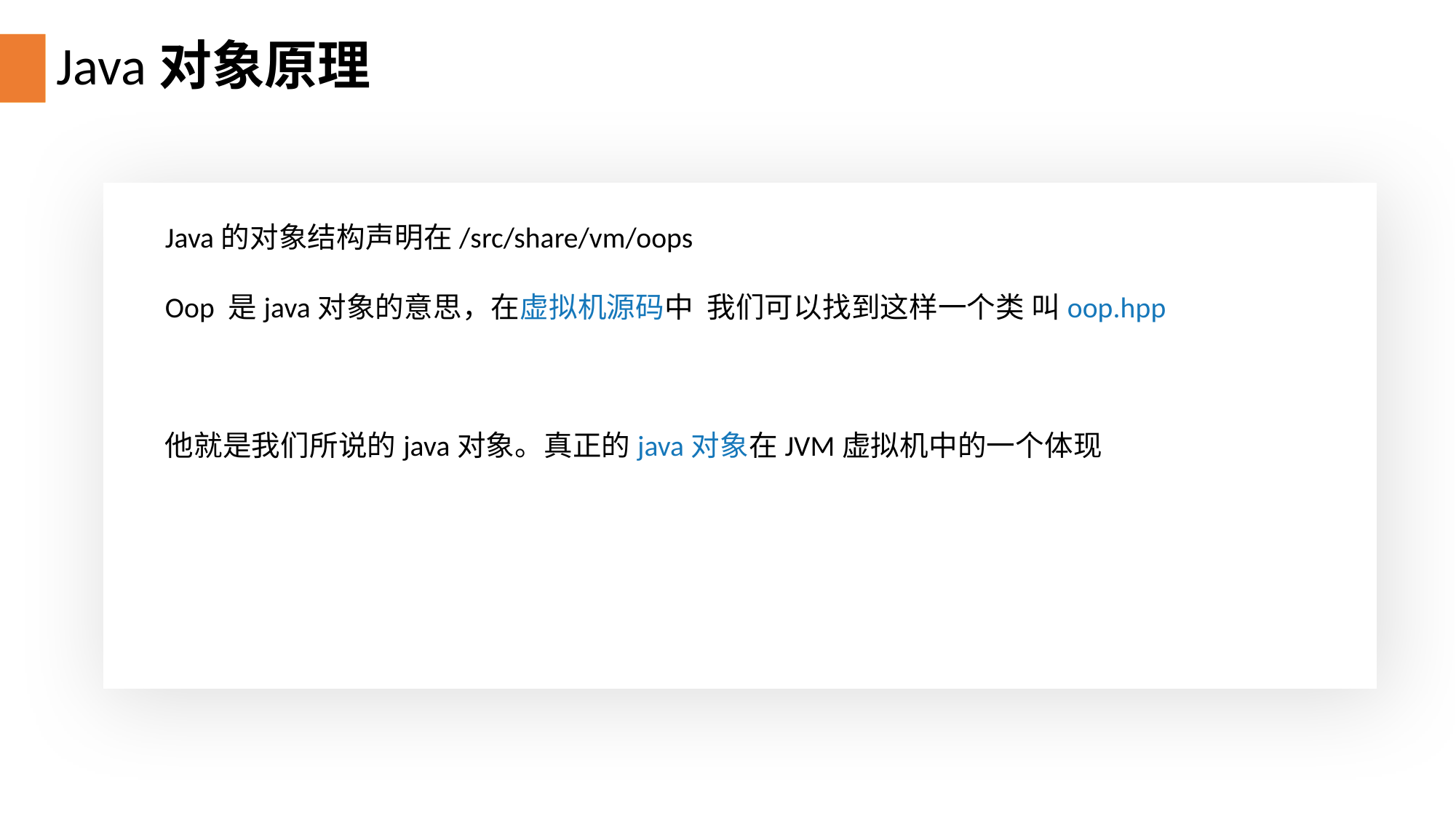

# Java对象原理

Java的对象结构声明在/src/share/vm/oops

Oop 是java对象的意思，在虚拟机源码中  我们可以找到这样一个类 叫oop.hpp

他就是我们所说的java对象。真正的java对象在JVM虚拟机中的一个体现